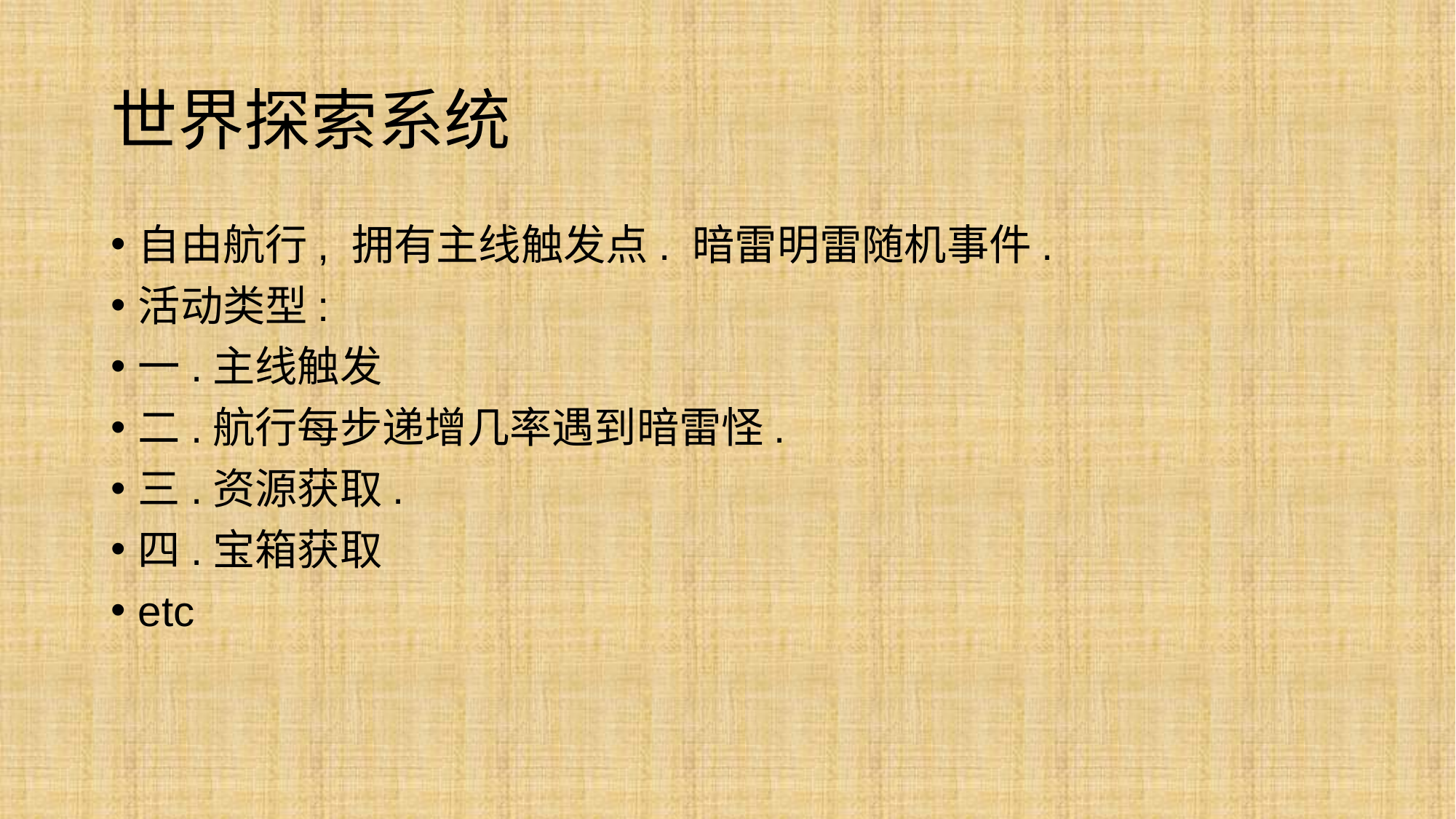

# 世界探索系统
自由航行, 拥有主线触发点. 暗雷明雷随机事件.
活动类型:
一.主线触发
二.航行每步递增几率遇到暗雷怪.
三.资源获取.
四.宝箱获取
etc